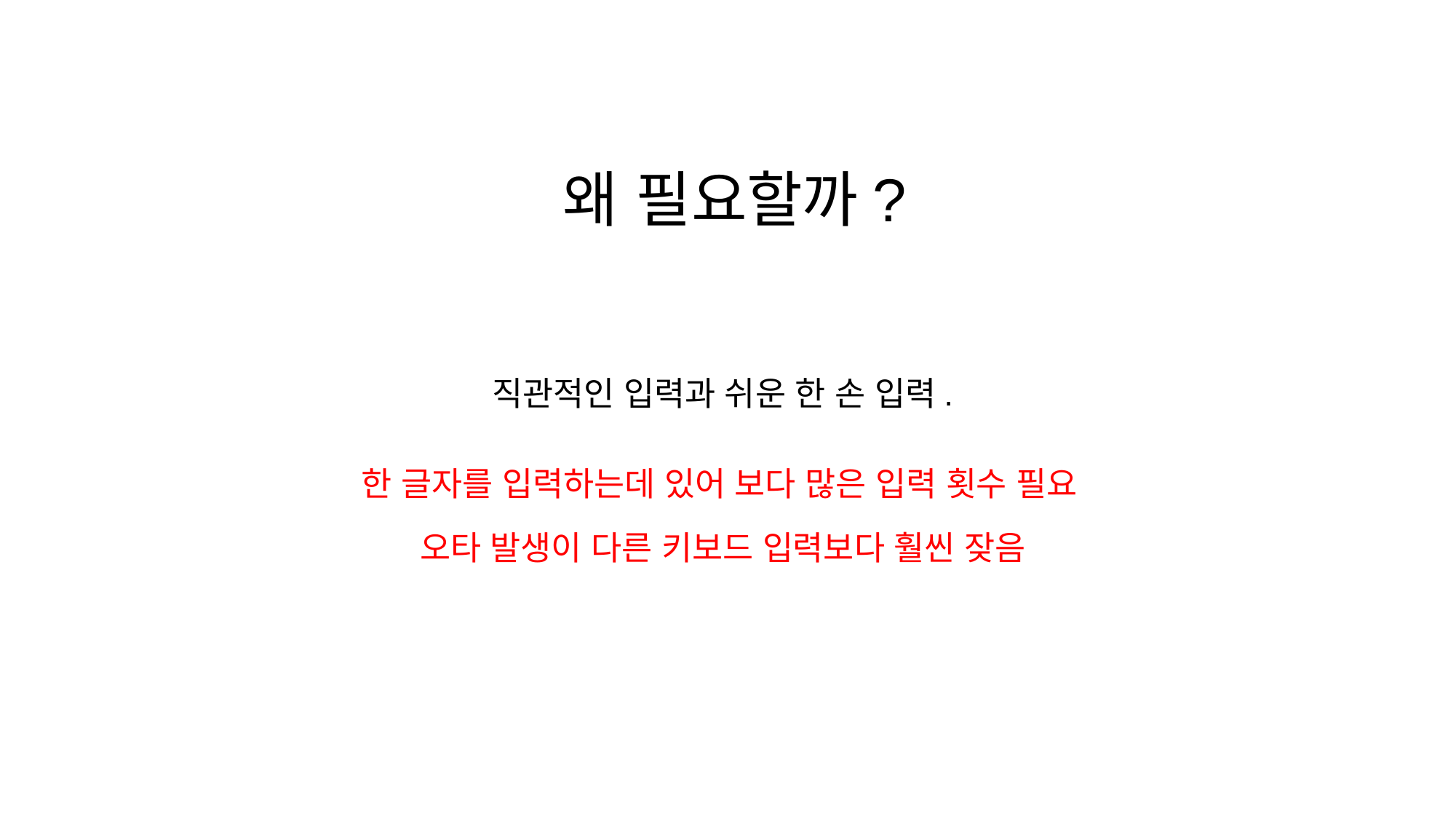

# 왜 필요할까?
직관적인 입력과 쉬운 한 손 입력.
한 글자를 입력하는데 있어 보다 많은 입력 횟수 필요
오타 발생이 다른 키보드 입력보다 훨씬 잦음